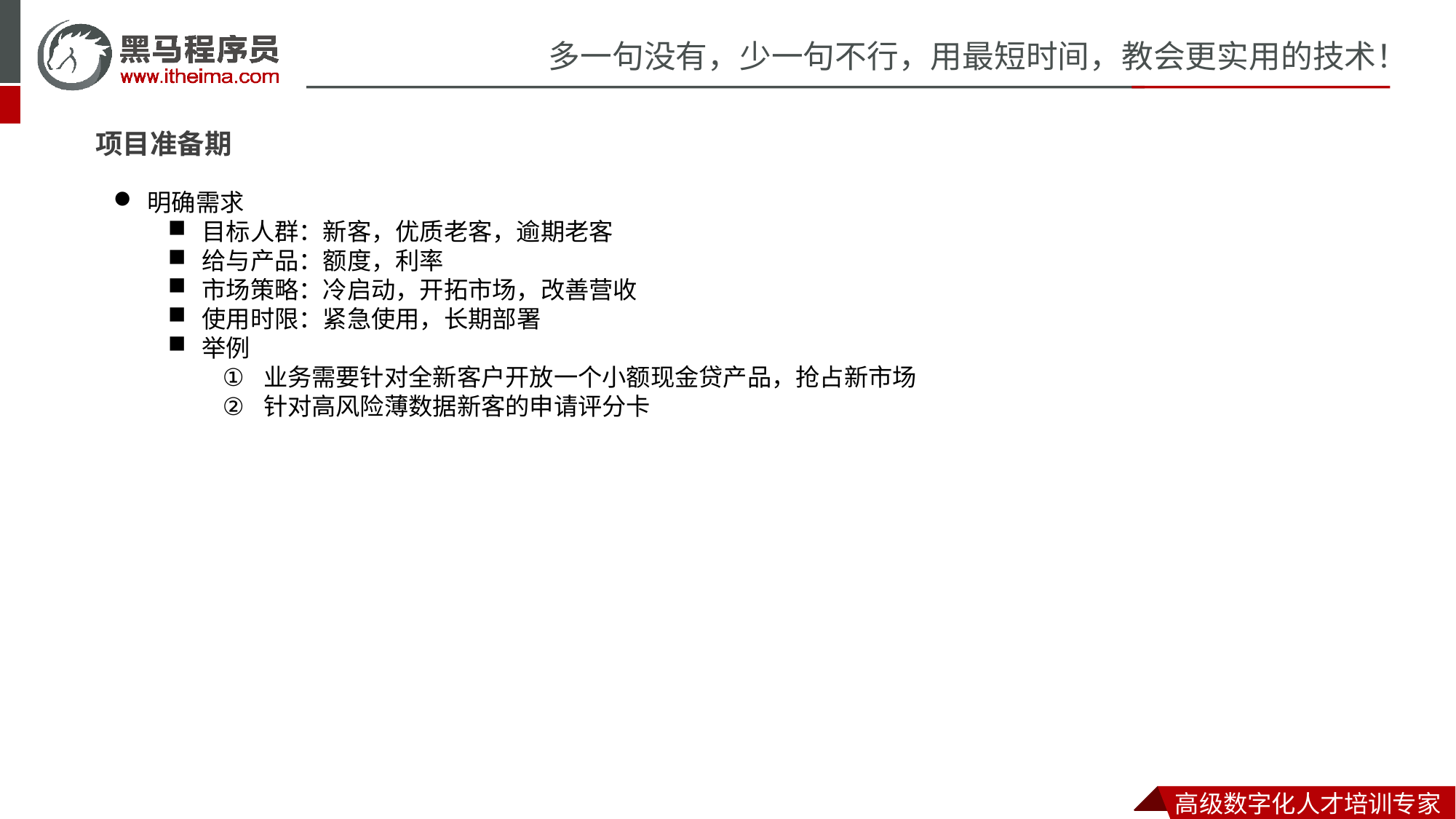

项目准备期
明确需求
目标人群：新客，优质老客，逾期老客
给与产品：额度，利率
市场策略：冷启动，开拓市场，改善营收
使用时限：紧急使用，长期部署
举例
业务需要针对全新客户开放一个小额现金贷产品，抢占新市场
针对高风险薄数据新客的申请评分卡